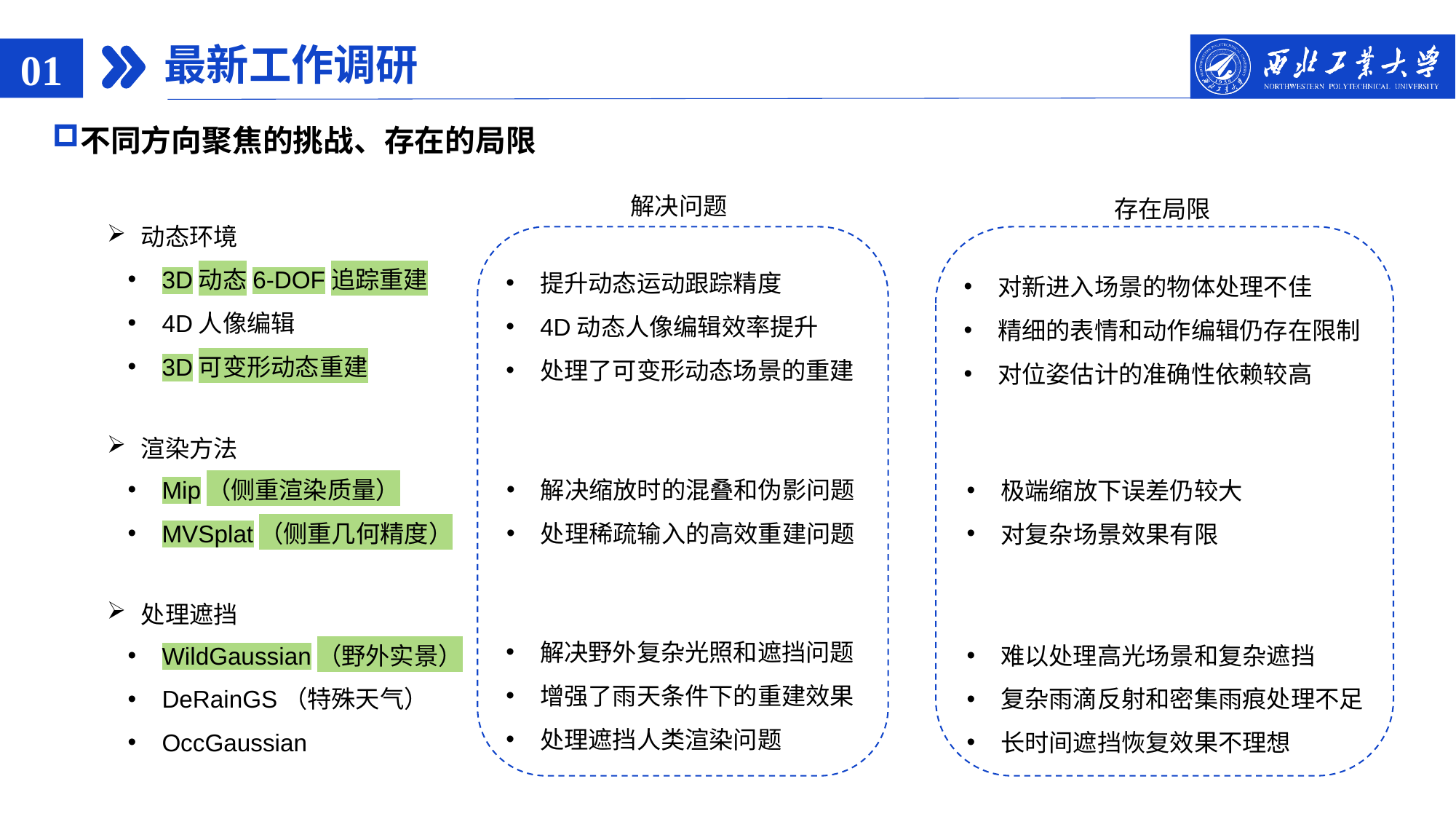

# 最新工作调研
01
不同方向聚焦的挑战、存在的局限
解决问题
存在局限
动态环境

3D动态6-DOF追踪重建
4D人像编辑
3D可变形动态重建
提升动态运动跟踪精度
4D动态人像编辑效率提升
处理了可变形动态场景的重建
对新进入场景的物体处理不佳
精细的表情和动作编辑仍存在限制
对位姿估计的准确性依赖较高
渲染方法
Mip（侧重渲染质量）
MVSplat（侧重几何精度）
解决缩放时的混叠和伪影问题
处理稀疏输入的高效重建问题
极端缩放下误差仍较大
对复杂场景效果有限
处理遮挡
解决野外复杂光照和遮挡问题
增强了雨天条件下的重建效果
处理遮挡人类渲染问题
难以处理高光场景和复杂遮挡
复杂雨滴反射和密集雨痕处理不足
长时间遮挡恢复效果不理想
WildGaussian（野外实景）
DeRainGS（特殊天气）
OccGaussian